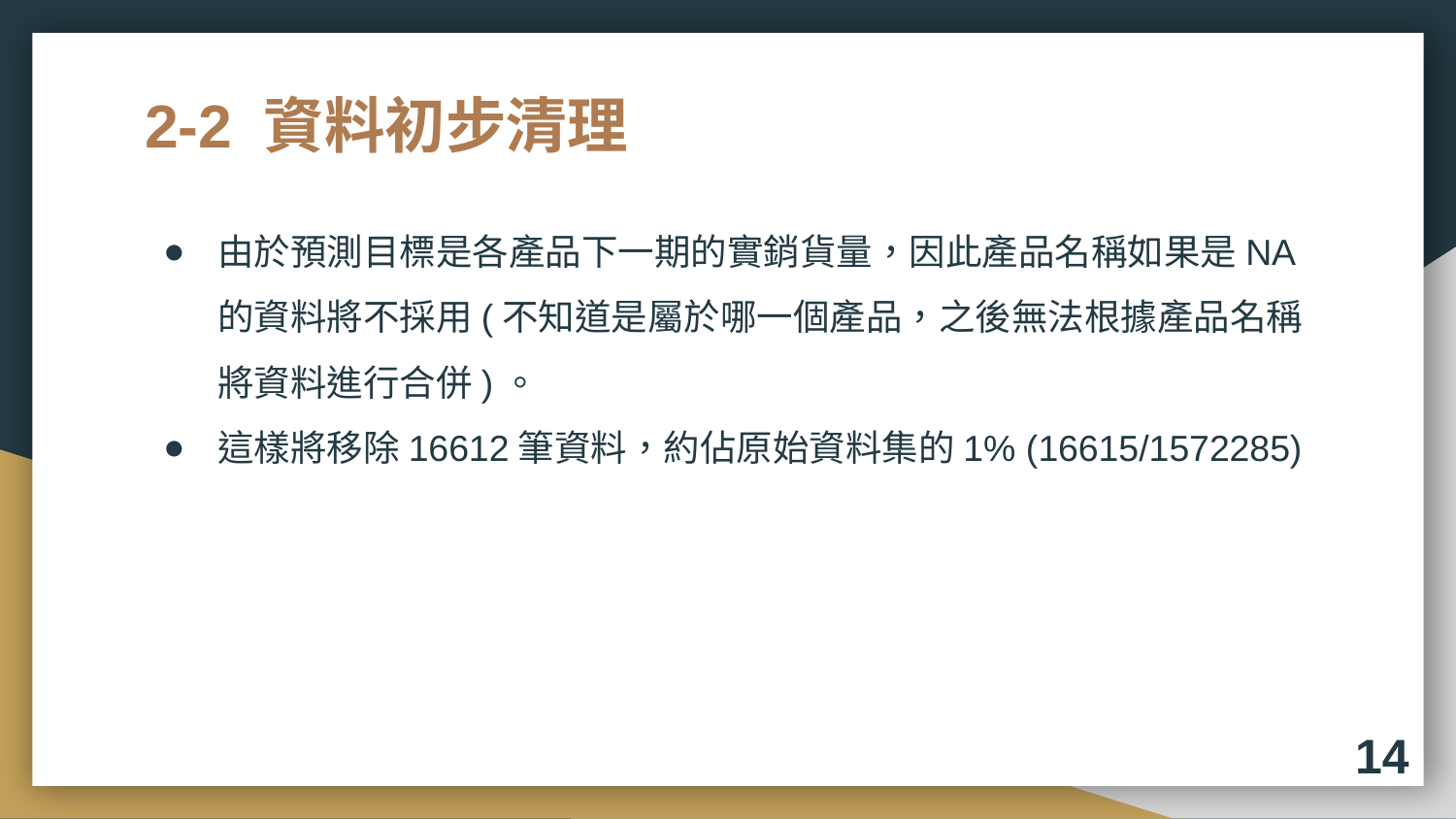

# 2-2 資料初步清理
由於預測目標是各產品下一期的實銷貨量，因此產品名稱如果是NA的資料將不採用(不知道是屬於哪一個產品，之後無法根據產品名稱將資料進行合併)。
這樣將移除16612筆資料，約佔原始資料集的1% (16615/1572285)
14